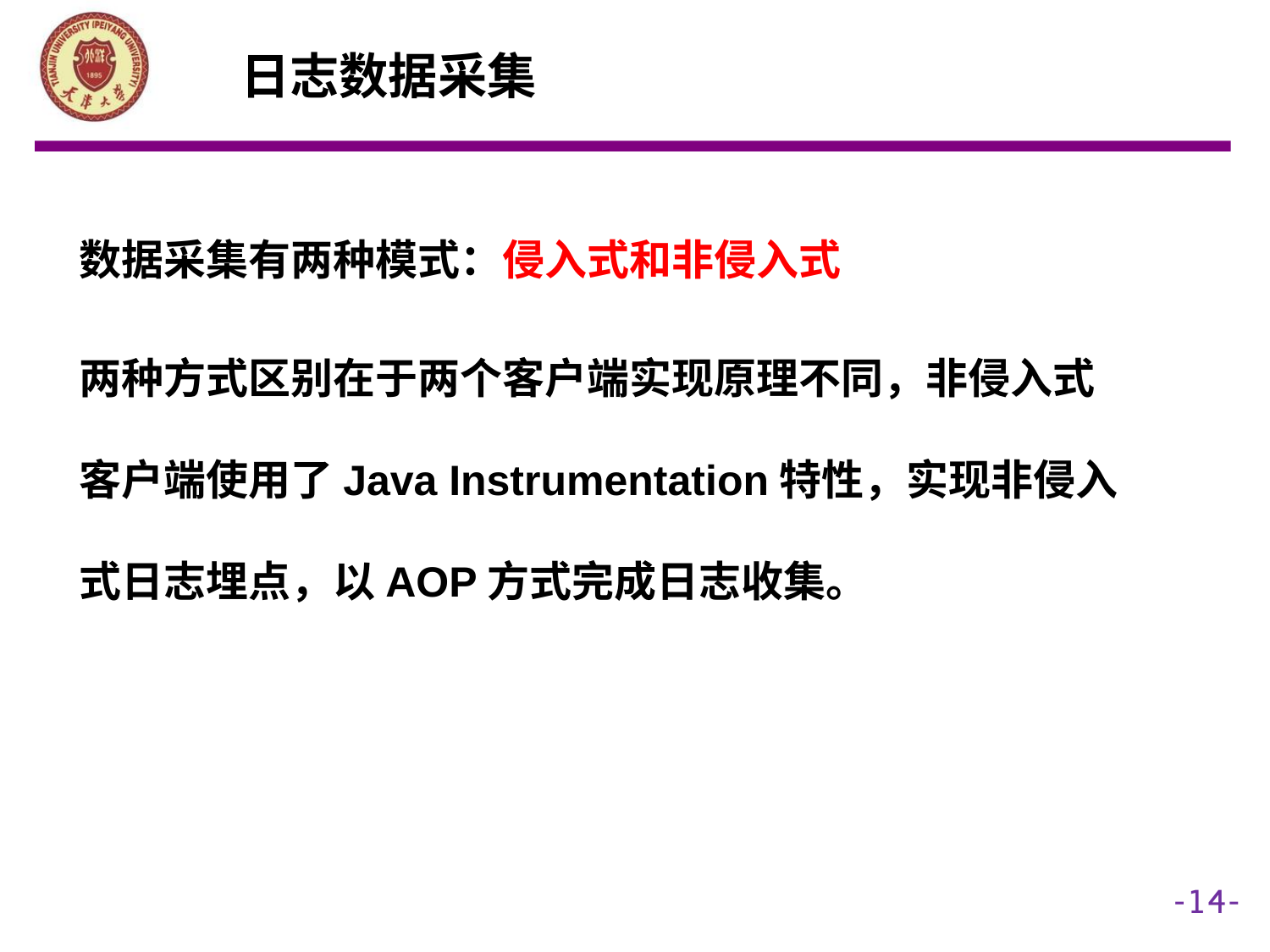

日志数据采集

数据采集有两种模式：侵入式和非侵入式
两种方式区别在于两个客户端实现原理不同，非侵入式客户端使用了Java Instrumentation特性，实现非侵入式日志埋点，以AOP方式完成日志收集。